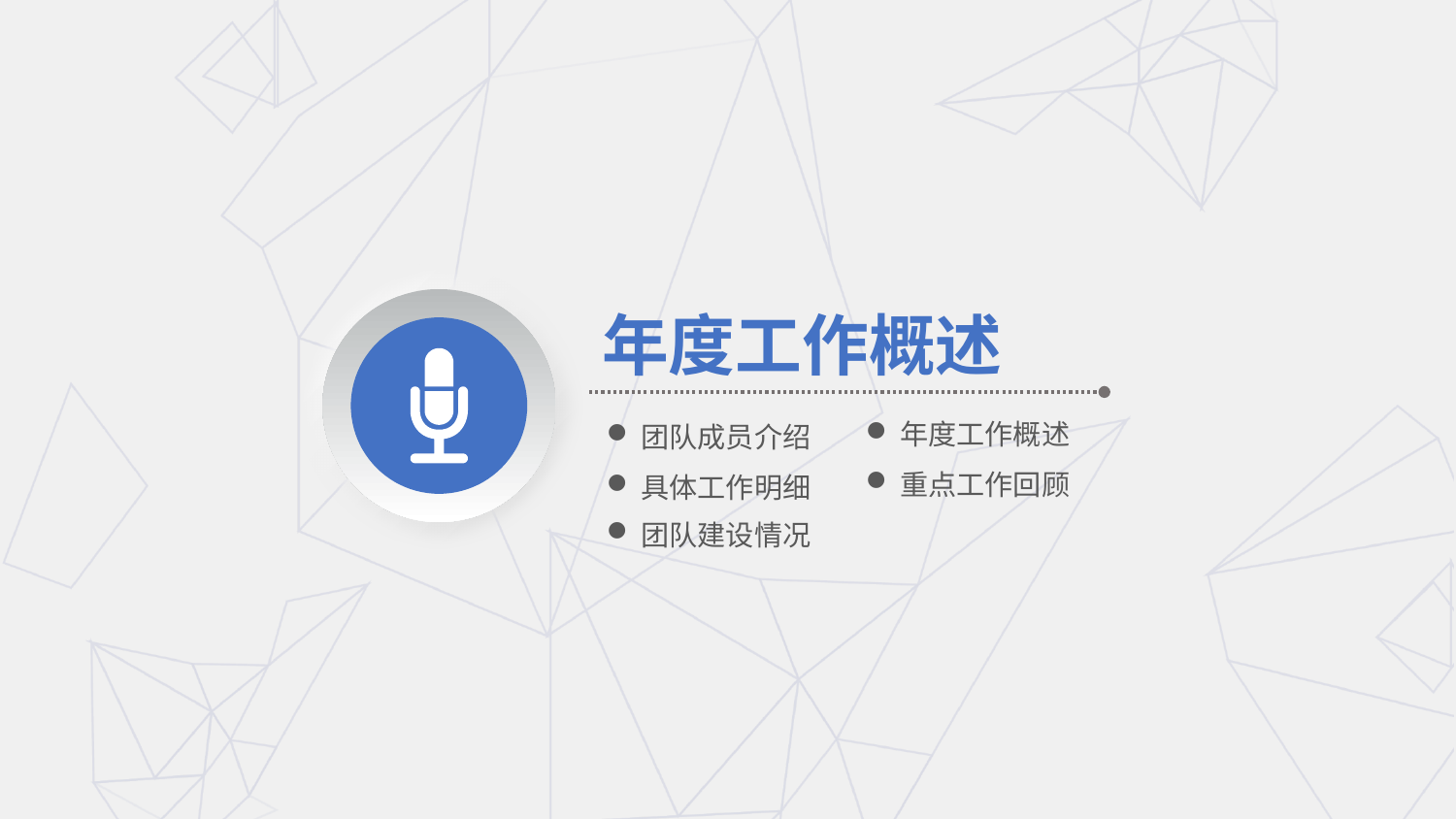

年度工作概述
年度工作概述
团队成员介绍
重点工作回顾
具体工作明细
团队建设情况